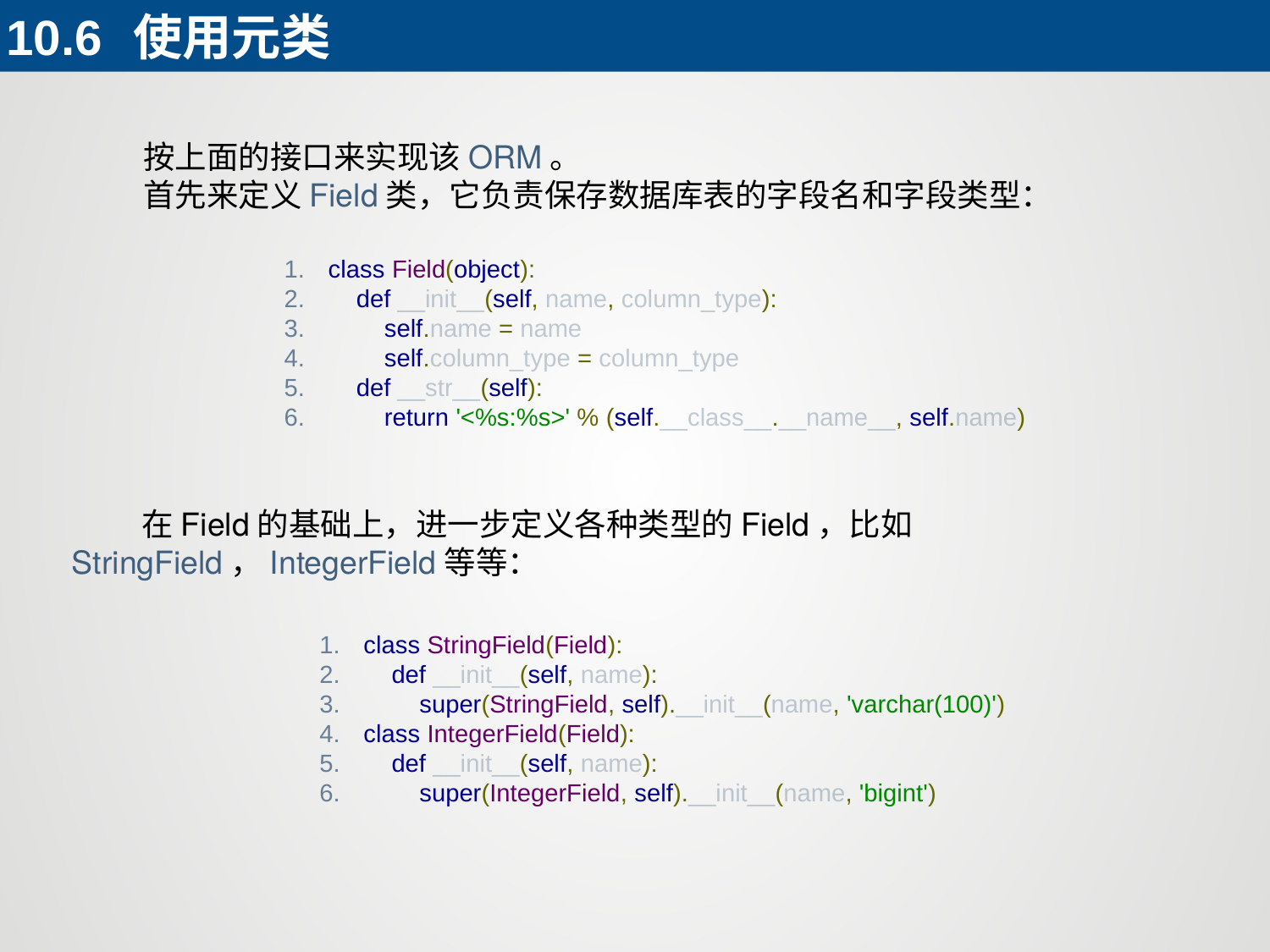

10.6	使用元类
       按上面的接口来实现该ORM。
       首先来定义Field类，它负责保存数据库表的字段名和字段类型：
class Field(object):
    def __init__(self, name, column_type):
        self.name = name
        self.column_type = column_type
    def __str__(self):
        return '<%s:%s>' % (self.__class__.__name__, self.name)
       在Field的基础上，进一步定义各种类型的Field，比如StringField，IntegerField等等：
class StringField(Field):
    def __init__(self, name):
        super(StringField, self).__init__(name, 'varchar(100)')
class IntegerField(Field):
    def __init__(self, name):
        super(IntegerField, self).__init__(name, 'bigint')